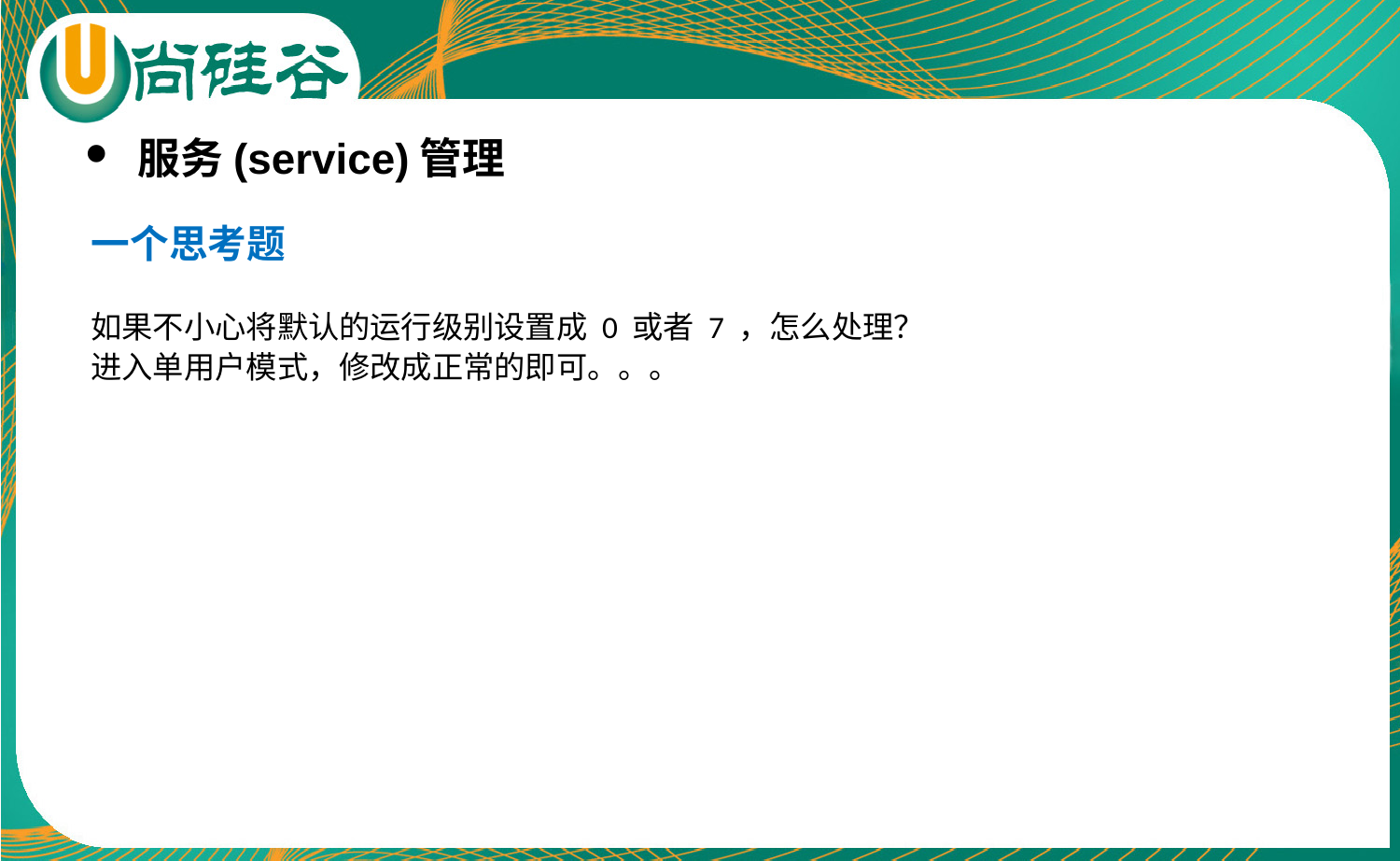

服务(service)管理
一个思考题

如果不小心将默认的运行级别设置成 0 或者 7 ，怎么处理？
进入单用户模式，修改成正常的即可。。。